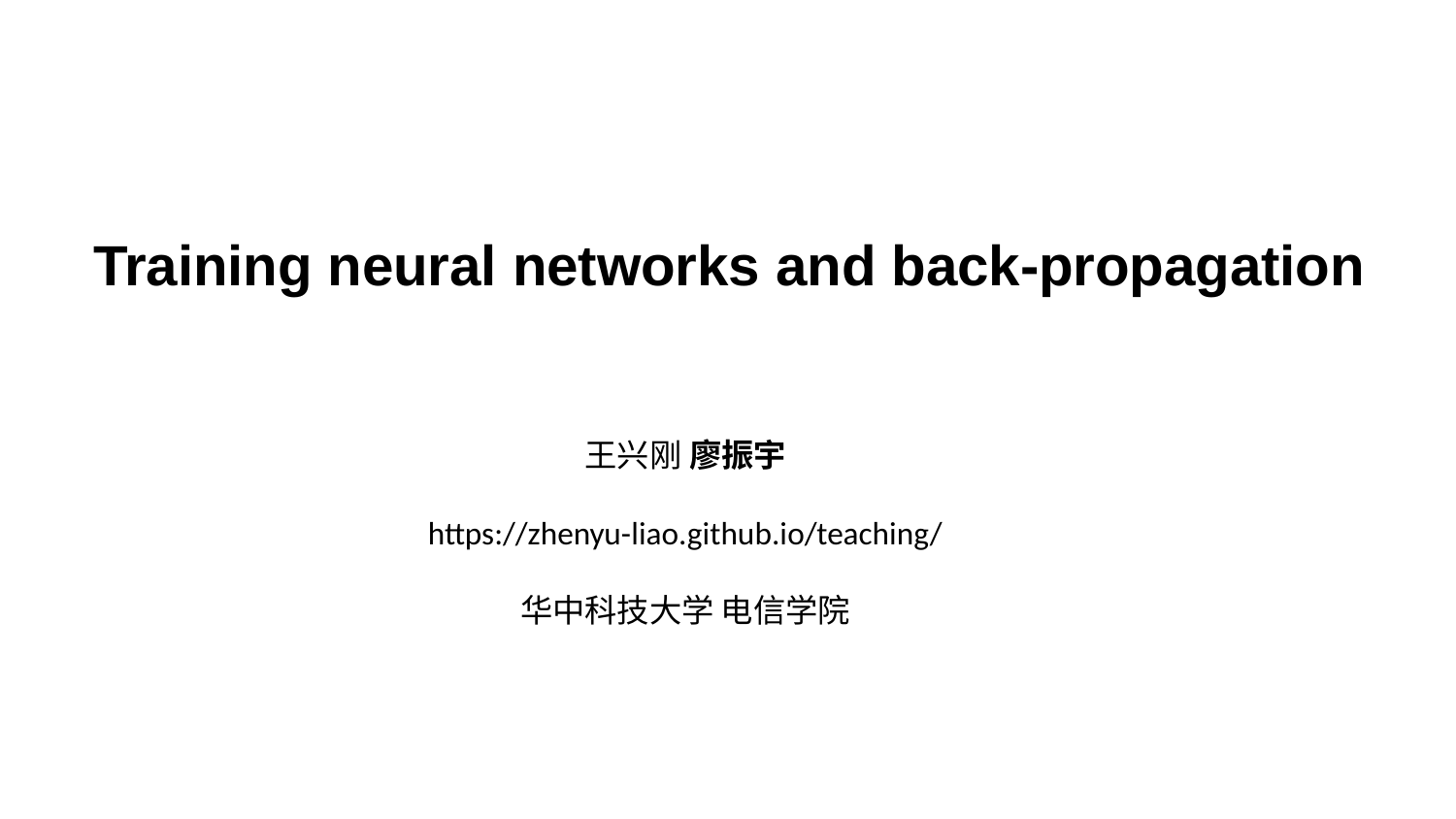

Training neural networks and back-propagation
王兴刚 廖振宇

https://zhenyu-liao.github.io/teaching/
华中科技大学 电信学院